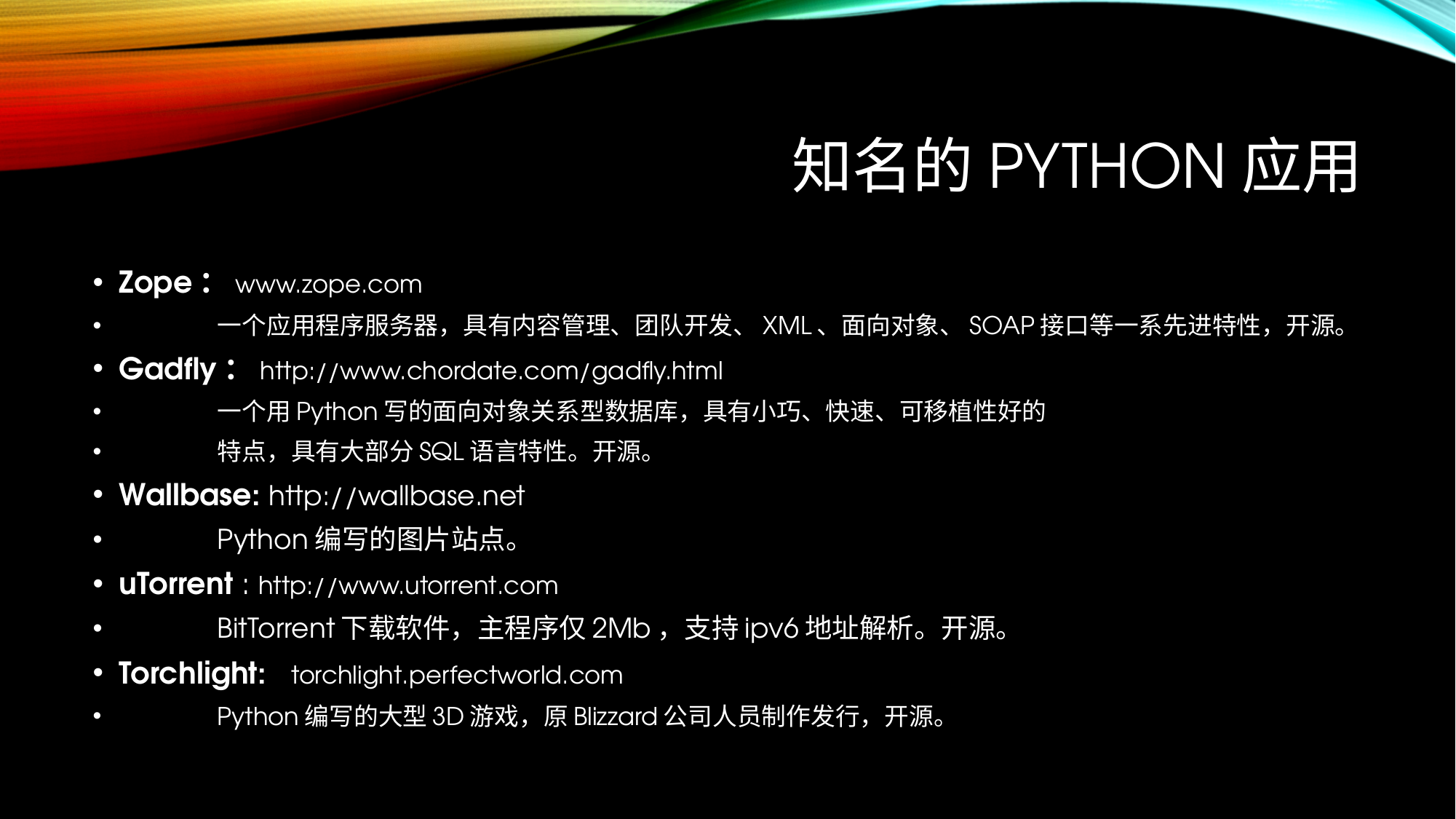

# 知名的Python应用
Zope：www.zope.com
	一个应用程序服务器，具有内容管理、团队开发、XML、面向对象、SOAP接口等一系先进特性，开源。
Gadfly：http://www.chordate.com/gadfly.html
	一个用Python写的面向对象关系型数据库，具有小巧、快速、可移植性好的
	特点，具有大部分SQL语言特性。开源。
Wallbase: http://wallbase.net
	Python编写的图片站点。
uTorrent : http://www.utorrent.com
	BitTorrent下载软件，主程序仅2Mb，支持ipv6地址解析。开源。
Torchlight:   torchlight.perfectworld.com
	Python编写的大型3D游戏，原Blizzard公司人员制作发行，开源。